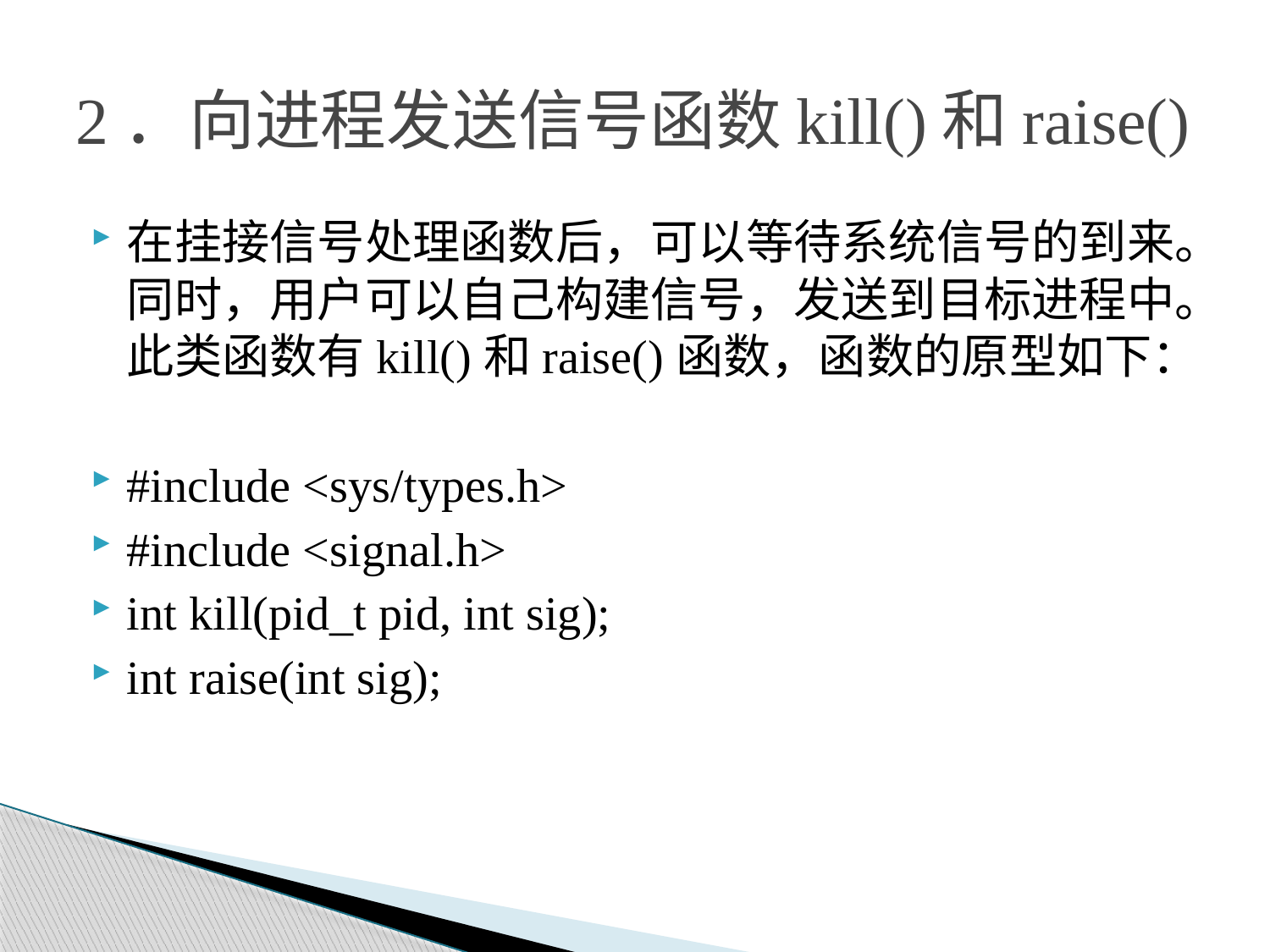

# 2．向进程发送信号函数kill()和raise()
在挂接信号处理函数后，可以等待系统信号的到来。同时，用户可以自己构建信号，发送到目标进程中。此类函数有kill()和raise()函数，函数的原型如下：

#include <sys/types.h>
#include <signal.h>
int kill(pid_t pid, int sig);
int raise(int sig);